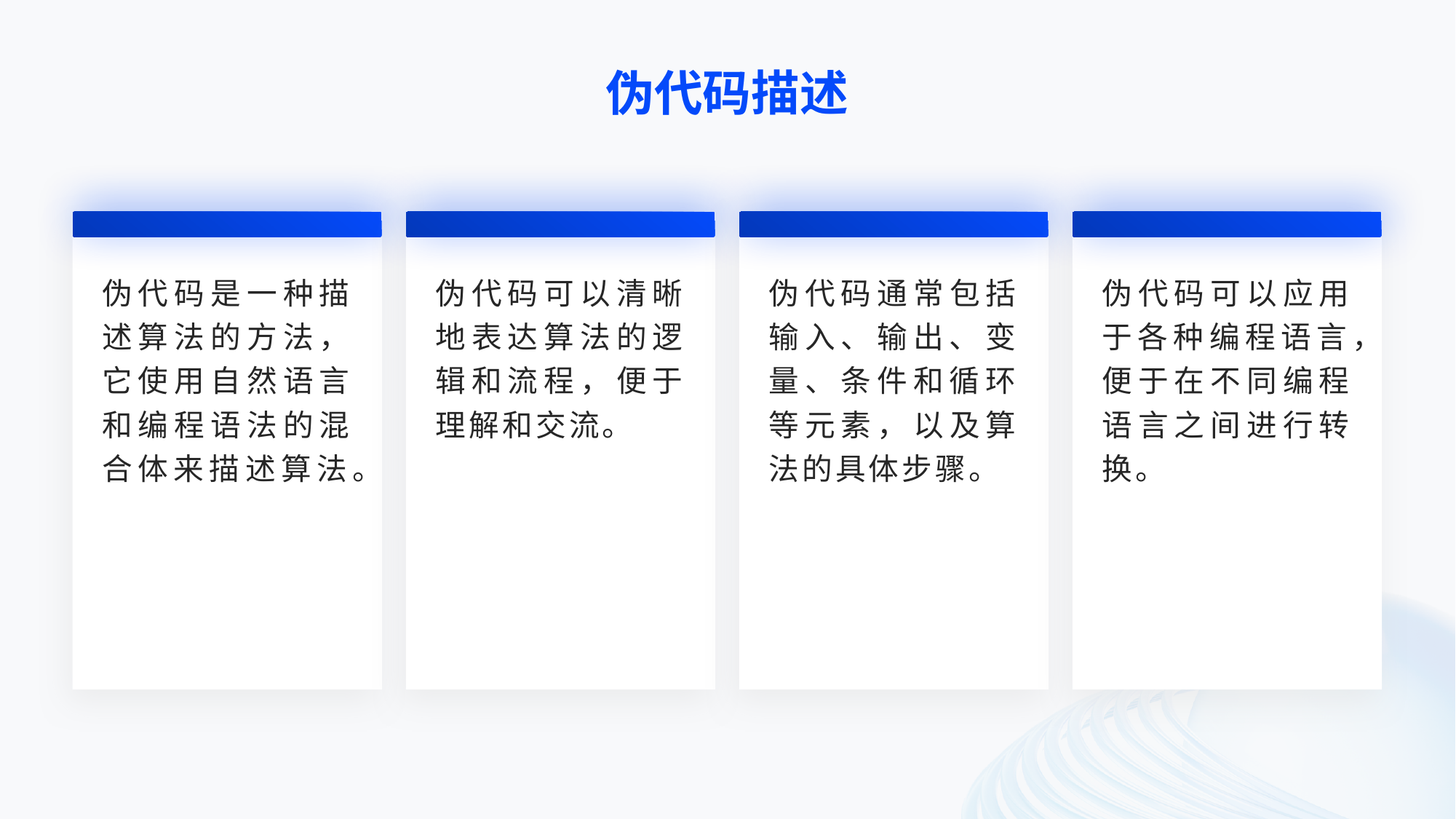

伪代码描述

伪代码是一种描述算法的方法，它使用自然语言和编程语法的混合体来描述算法。
伪代码可以清晰地表达算法的逻辑和流程，便于理解和交流。
伪代码通常包括输入、输出、变量、条件和循环等元素，以及算法的具体步骤。
伪代码可以应用于各种编程语言，便于在不同编程语言之间进行转换。